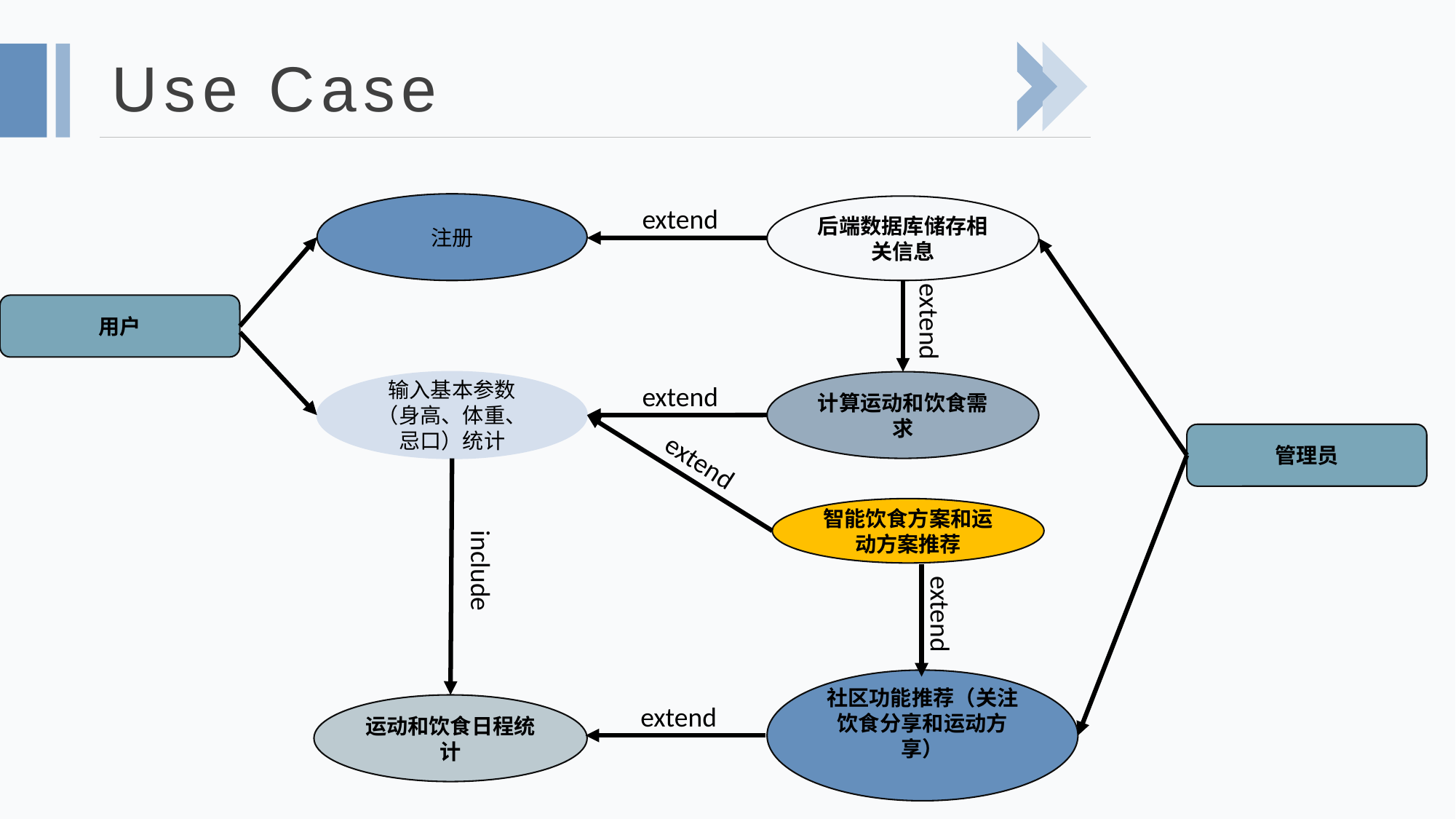

Use Case
注册
后端数据库储存相关信息
extend
用户
extend
计算运动和饮食需求
输入基本参数（身高、体重、忌口）统计
extend
管理员
extend
智能饮食方案和运动方案推荐
include
extend
社区功能推荐（关注饮食分享和运动方享）

extend
运动和饮食日程统计